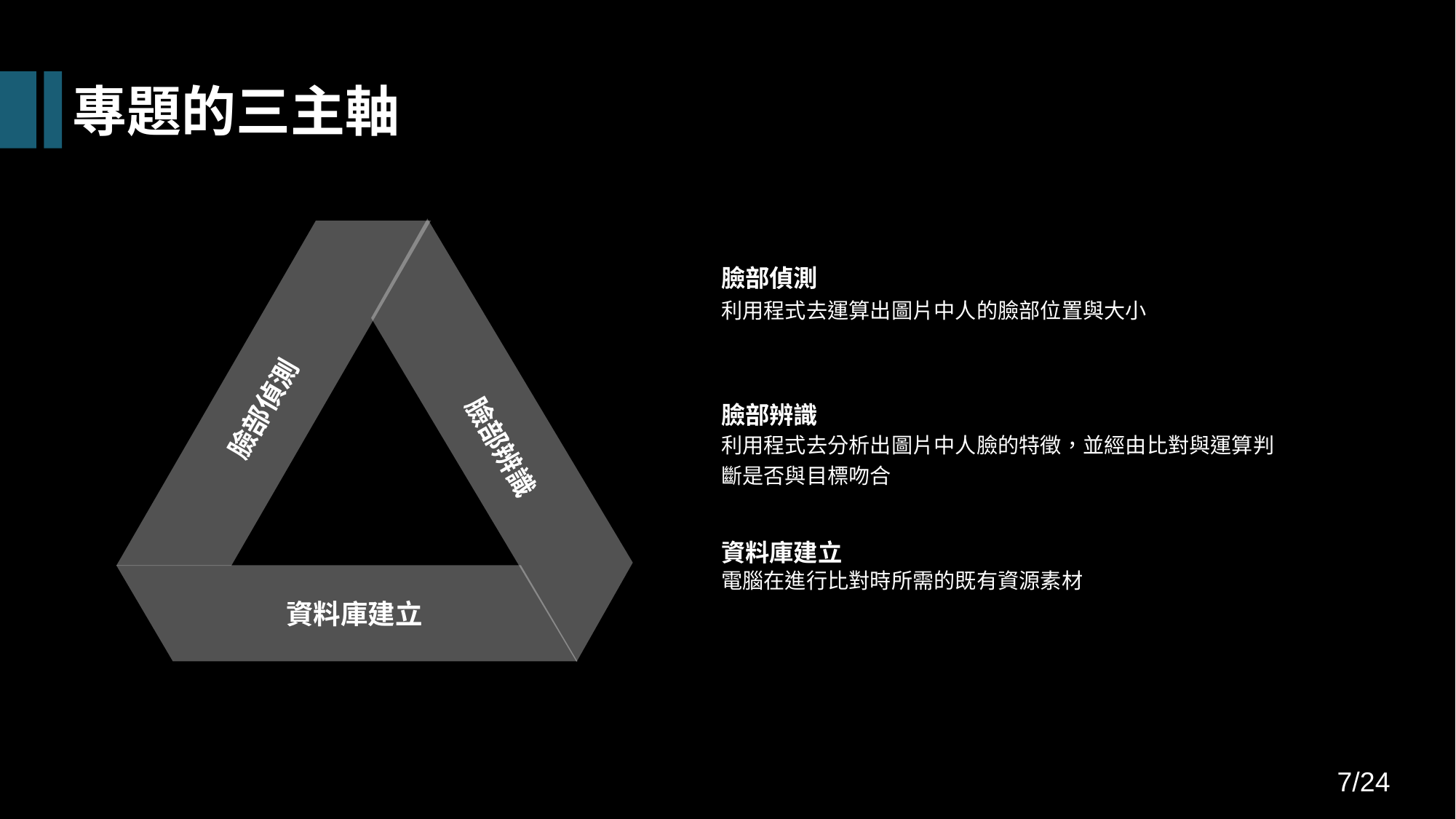

專題的三主軸

臉部偵測

利用程式去運算出圖片中人的臉部位置與大小
臉部偵測
臉部辨識
利用程式去分析出圖片中人臉的特徵，並經由比對與運算判斷是否與目標吻合
臉部辨識
資料庫建立
電腦在進行比對時所需的既有資源素材

資料庫建立
7/24